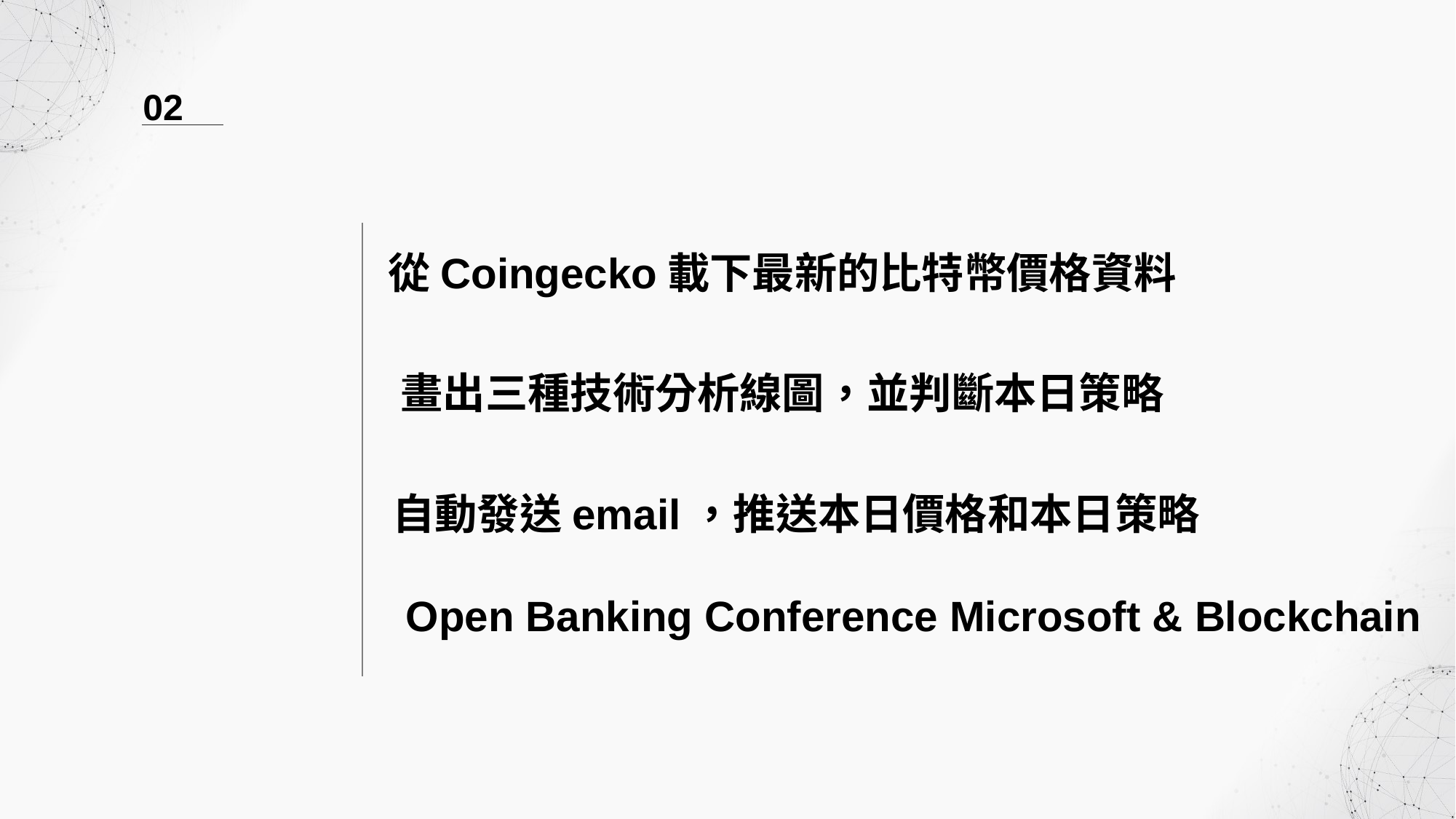

02
從Coingecko載下最新的比特幣價格資料
畫出三種技術分析線圖，並判斷本日策略
自動發送email，推送本日價格和本日策略
Open Banking Conference Microsoft & Blockchain